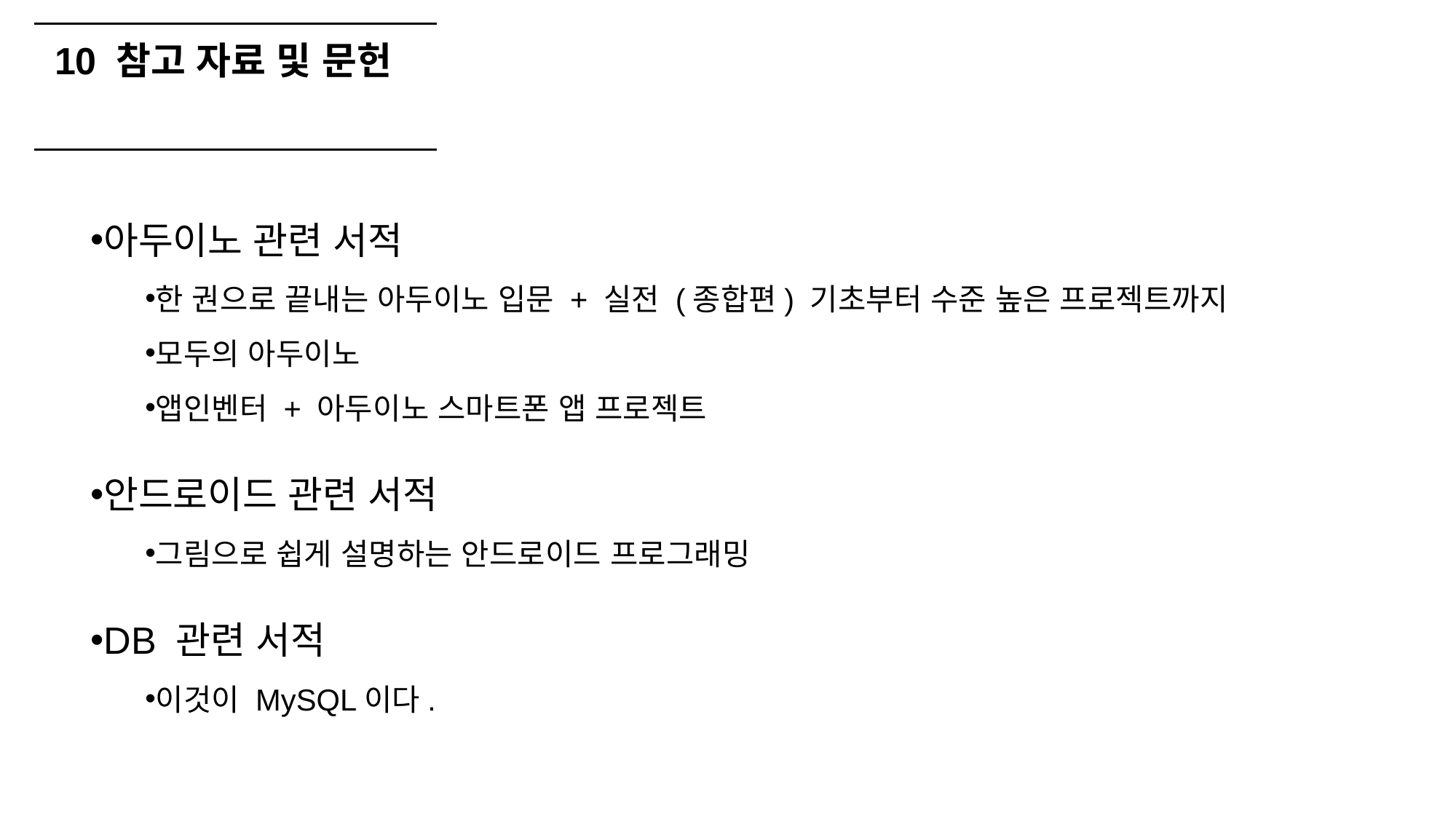

10 참고 자료 및 문헌
아두이노 관련 서적
한 권으로 끝내는 아두이노 입문 + 실전 (종합편) 기초부터 수준 높은 프로젝트까지
모두의 아두이노
앱인벤터 + 아두이노 스마트폰 앱 프로젝트
안드로이드 관련 서적
그림으로 쉽게 설명하는 안드로이드 프로그래밍
DB 관련 서적
이것이 MySQL이다.